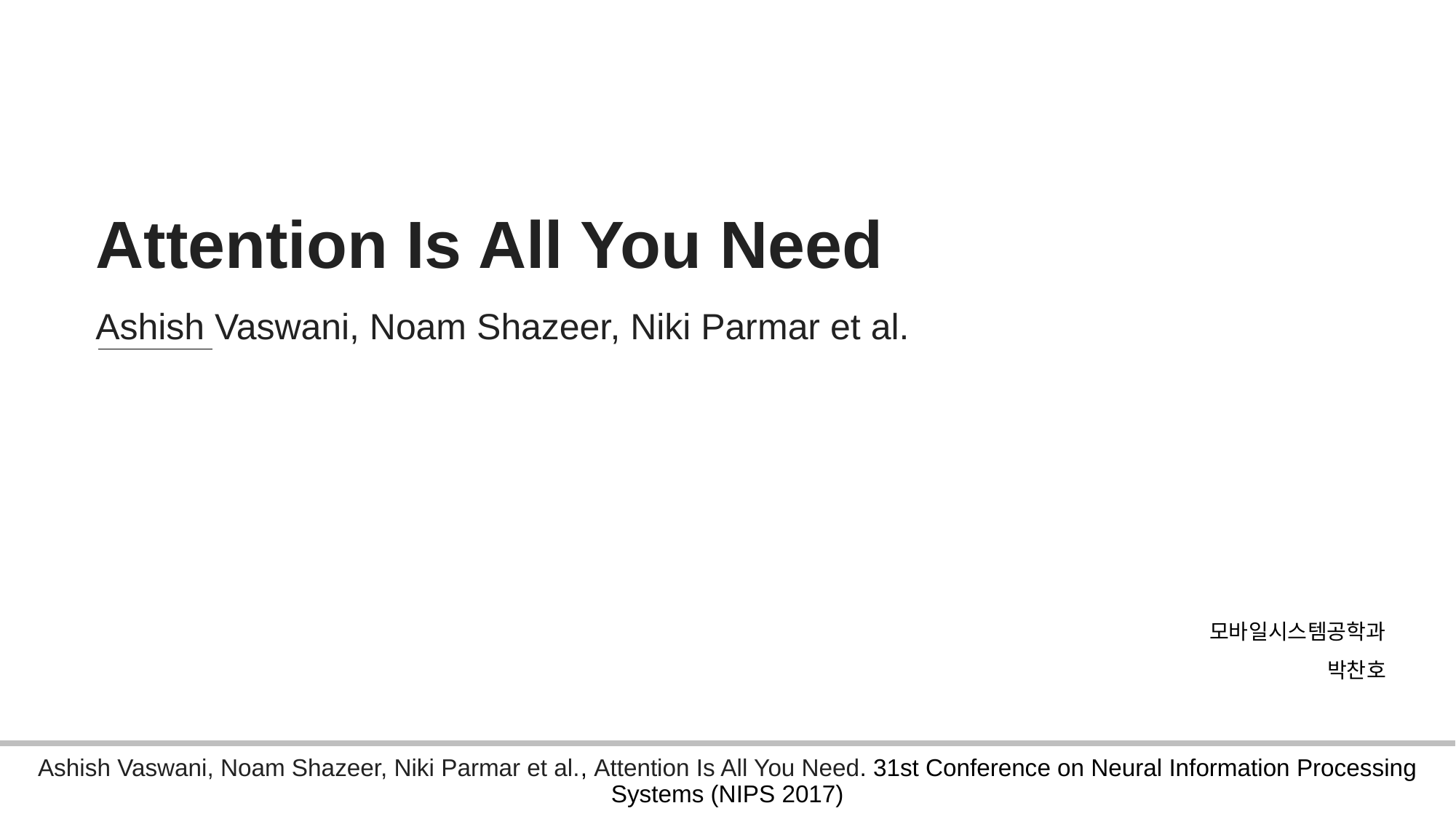

Attention Is All You Need
Ashish Vaswani, Noam Shazeer, Niki Parmar et al.
모바일시스템공학과
박찬호
| Ashish Vaswani, Noam Shazeer, Niki Parmar et al., Attention Is All You Need. 31st Conference on Neural Information Processing Systems (NIPS 2017) |
| --- |